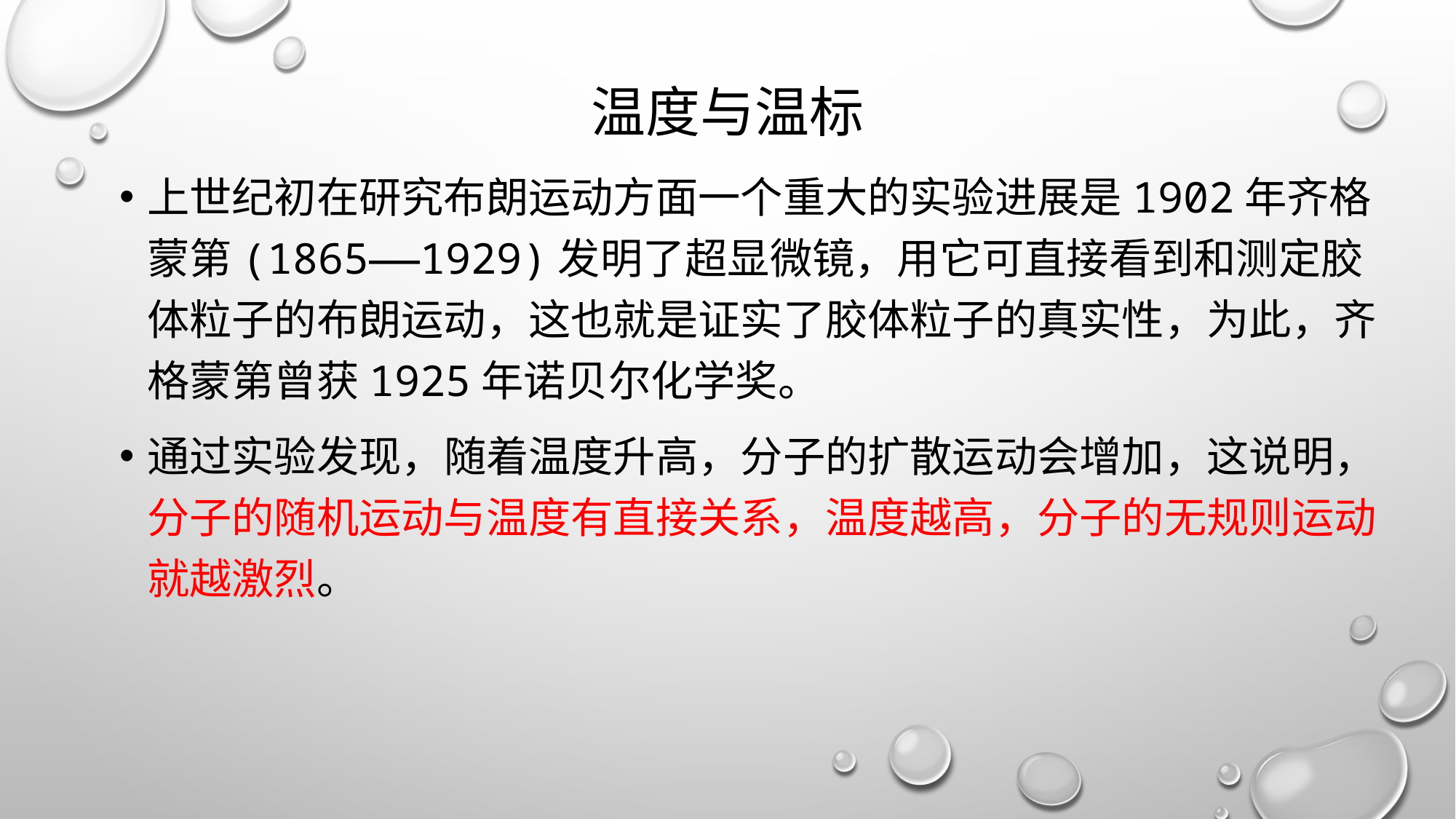

# 温度与温标
上世纪初在研究布朗运动方面一个重大的实验进展是1902年齐格蒙第(1865——1929)发明了超显微镜，用它可直接看到和测定胶体粒子的布朗运动，这也就是证实了胶体粒子的真实性，为此，齐格蒙第曾获1925年诺贝尔化学奖。
通过实验发现，随着温度升高，分子的扩散运动会增加，这说明，分子的随机运动与温度有直接关系，温度越高，分子的无规则运动就越激烈。